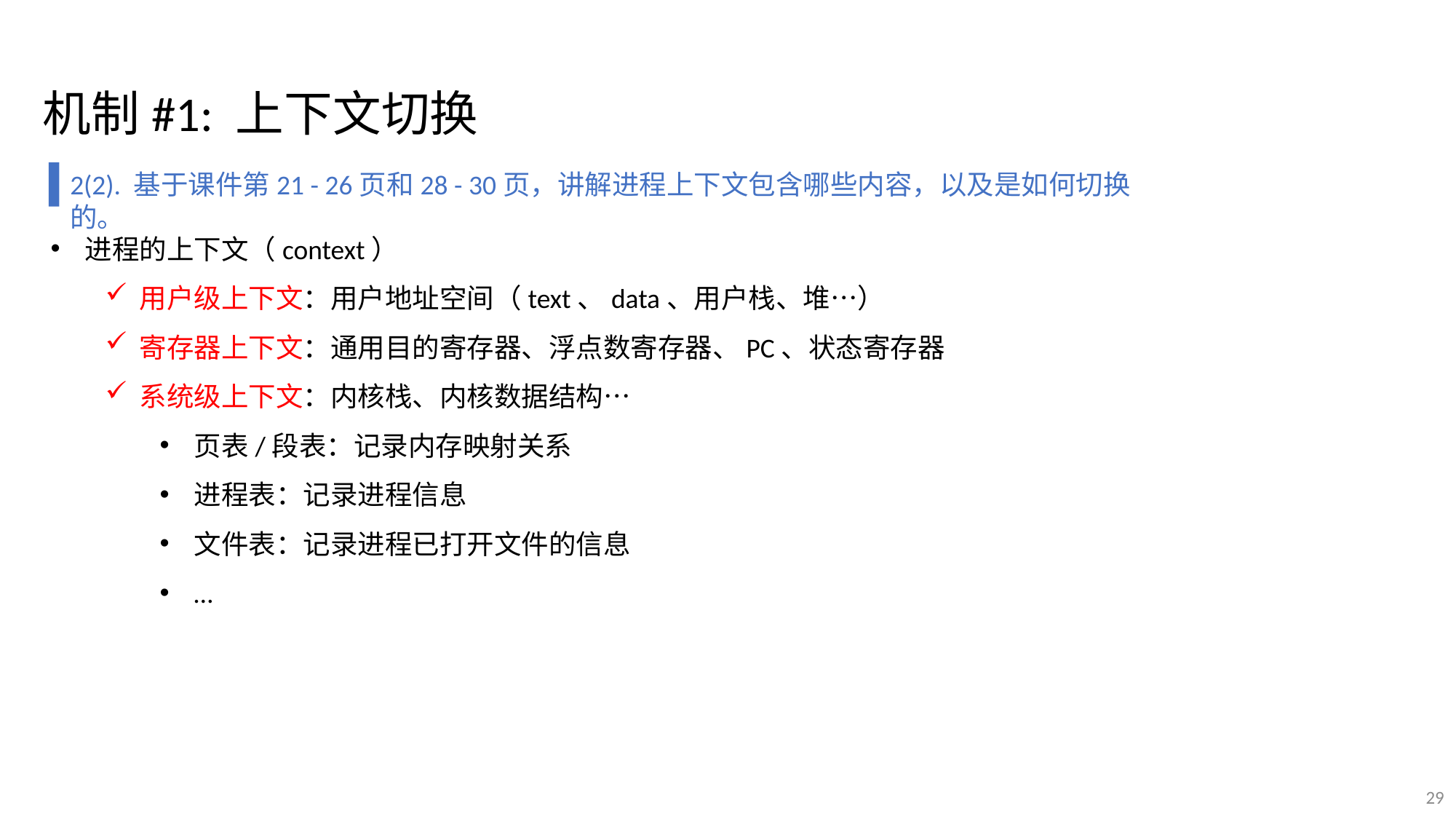

机制#1: 上下文切换

2(2). 基于课件第21 - 26页和28 - 30页，讲解进程上下文包含哪些内容，以及是如何切换的。
进程的上下文（context）
用户级上下文：用户地址空间（text、data、用户栈、堆…）
寄存器上下文：通用目的寄存器、浮点数寄存器、PC、状态寄存器
系统级上下文：内核栈、内核数据结构…
页表/段表：记录内存映射关系
进程表：记录进程信息
文件表：记录进程已打开文件的信息
…
29